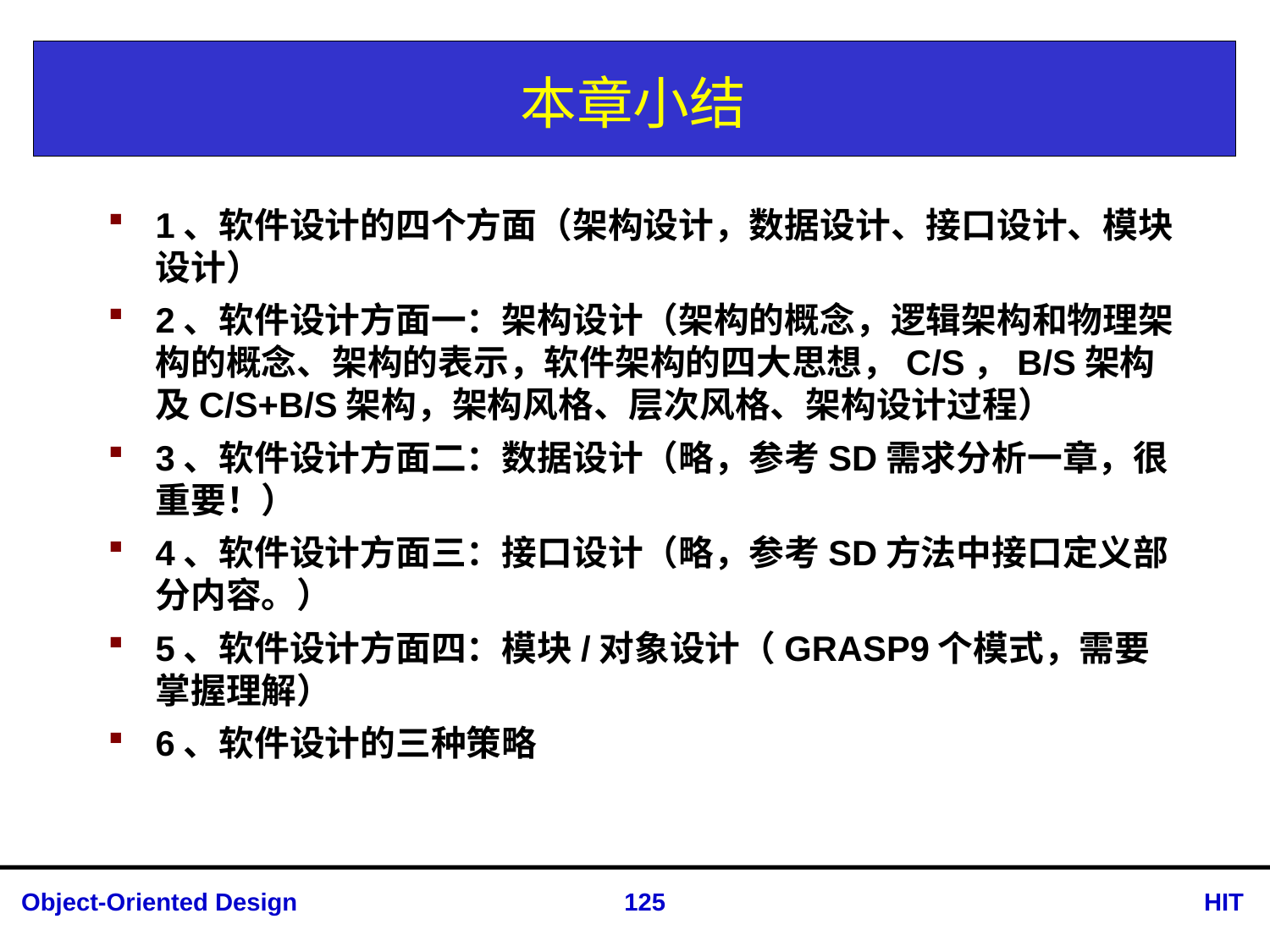

# 本章小结
1、软件设计的四个方面（架构设计，数据设计、接口设计、模块设计）
2、软件设计方面一：架构设计（架构的概念，逻辑架构和物理架构的概念、架构的表示，软件架构的四大思想，C/S，B/S架构及C/S+B/S架构，架构风格、层次风格、架构设计过程）
3、软件设计方面二：数据设计（略，参考SD需求分析一章，很重要！）
4、软件设计方面三：接口设计（略，参考SD方法中接口定义部分内容。）
5、软件设计方面四：模块/对象设计（GRASP9个模式，需要掌握理解）
6、软件设计的三种策略